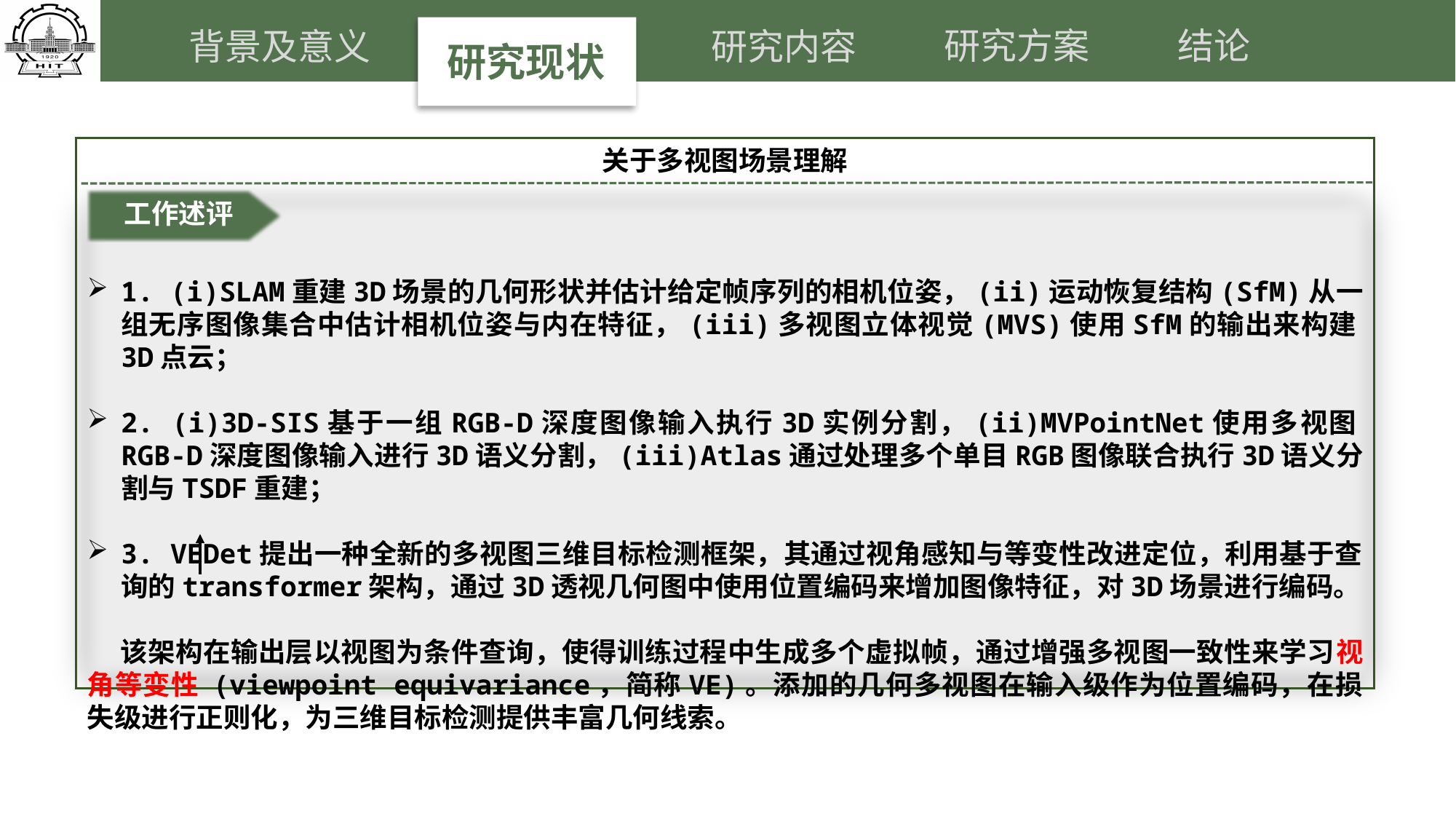

研究方案
结论
背景及意义
研究内容
研究现状
关于多视图场景理解

1. (i)SLAM重建3D场景的几何形状并估计给定帧序列的相机位姿，(ii)运动恢复结构(SfM)从一组无序图像集合中估计相机位姿与内在特征，(iii)多视图立体视觉(MVS)使用SfM的输出来构建3D点云；

2. (i)3D-SIS基于一组RGB-D深度图像输入执行3D实例分割，(ii)MVPointNet使用多视图RGB-D深度图像输入进行3D语义分割，(iii)Atlas通过处理多个单目RGB图像联合执行3D语义分割与TSDF重建；

3. VEDet提出一种全新的多视图三维目标检测框架，其通过视角感知与等变性改进定位，利用基于查询的transformer架构，通过3D透视几何图中使用位置编码来增加图像特征，对3D场景进行编码。

    该架构在输出层以视图为条件查询，使得训练过程中生成多个虚拟帧，通过增强多视图一致性来学习视角等变性 (viewpoint equivariance，简称VE)。添加的几何多视图在输入级作为位置编码，在损失级进行正则化，为三维目标检测提供丰富几何线索。

工作述评